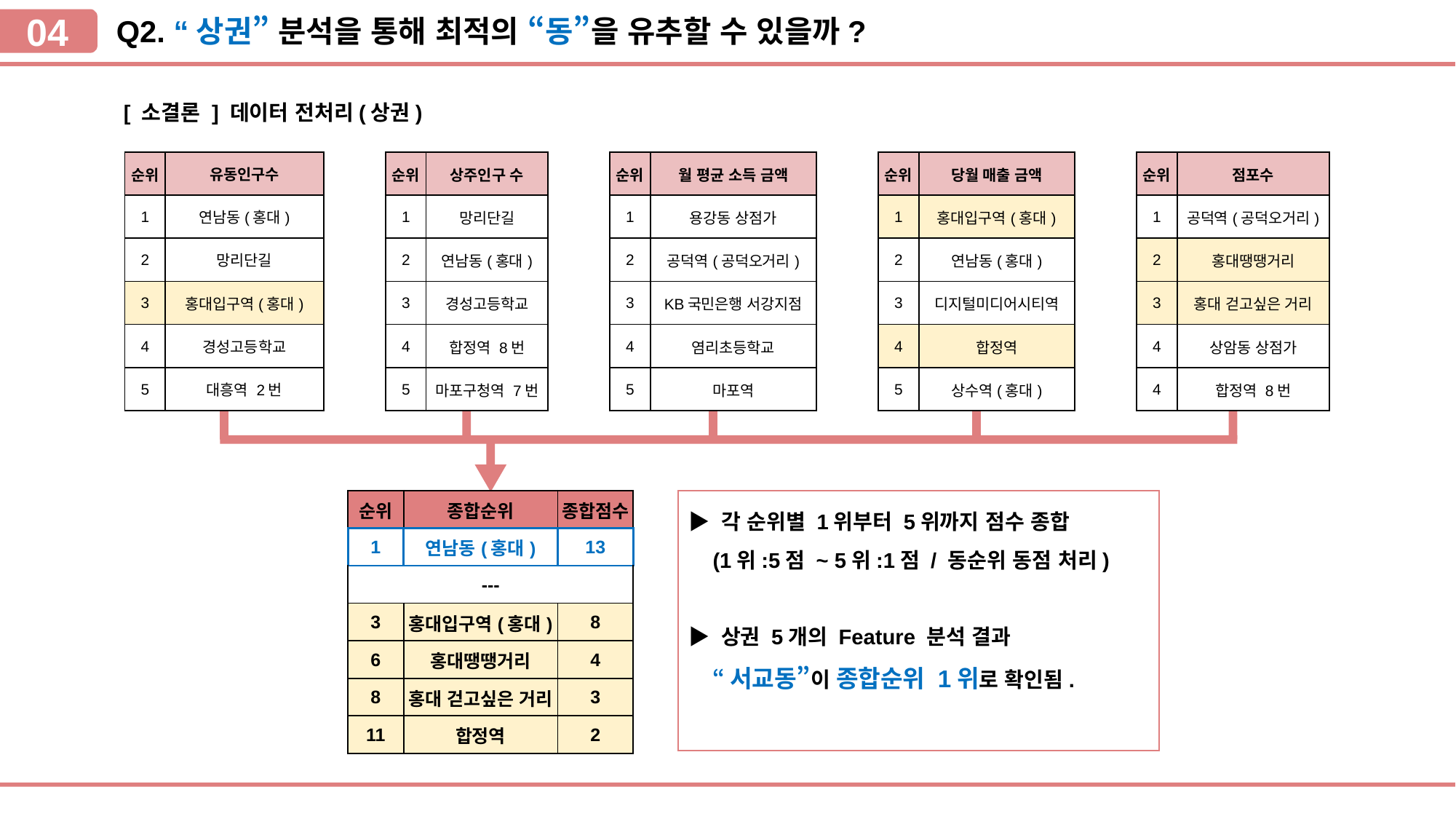

04
Q2. “상권” 분석을 통해 최적의 “동”을 유추할 수 있을까?
`
 [ 소결론 ] 데이터 전처리(상권)
| 순위 | 유동인구수 |
| --- | --- |
| 1 | 연남동(홍대) |
| 2 | 망리단길 |
| 3 | 홍대입구역(홍대) |
| 4 | 경성고등학교 |
| 5 | 대흥역 2번 |
| 순위 | 상주인구 수 |
| --- | --- |
| 1 | 망리단길 |
| 2 | 연남동(홍대) |
| 3 | 경성고등학교 |
| 4 | 합정역 8번 |
| 5 | 마포구청역 7번 |
| 순위 | 월 평균 소득 금액 |
| --- | --- |
| 1 | 용강동 상점가 |
| 2 | 공덕역(공덕오거리) |
| 3 | KB국민은행 서강지점 |
| 4 | 염리초등학교 |
| 5 | 마포역 |
| 순위 | 당월 매출 금액 |
| --- | --- |
| 1 | 홍대입구역(홍대) |
| 2 | 연남동(홍대) |
| 3 | 디지털미디어시티역 |
| 4 | 합정역 |
| 5 | 상수역(홍대) |
| 순위 | 점포수 |
| --- | --- |
| 1 | 공덕역(공덕오거리) |
| 2 | 홍대땡땡거리 |
| 3 | 홍대 걷고싶은 거리 |
| 4 | 상암동 상점가 |
| 4 | 합정역 8번 |

| 순위 | 종합순위 | 종합점수 |
| --- | --- | --- |
| 1 | 연남동(홍대) | 13 |
| --- |  |  |
| 3 | 홍대입구역(홍대) | 8 |
| 6 | 홍대땡땡거리 | 4 |
| 8 | 홍대 걷고싶은 거리 | 3 |
| 11 | 합정역 | 2 |
▶ 각 순위별 1위부터 5위까지 점수 종합
    (1위:5점 ~ 5위:1점 / 동순위 동점 처리)

▶ 상권 5개의 Feature 분석 결과
    “서교동”이 종합순위 1위로 확인됨.
`